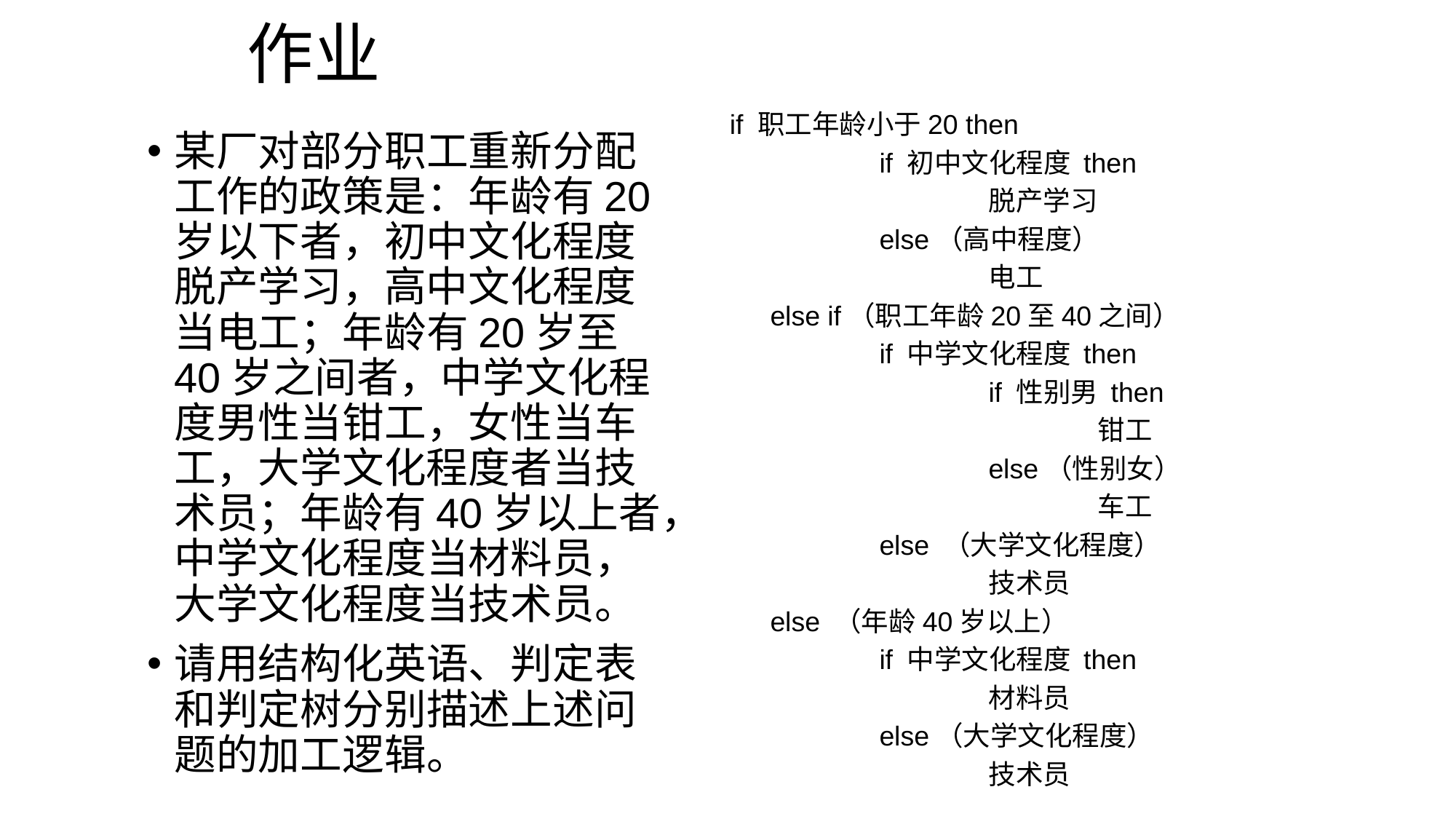

# 作业
         if 职工年龄小于20 then
		if 初中文化程度 then
			脱产学习
		else（高中程度）
			电工
	else if（职工年龄20至40之间）
		if 中学文化程度 then
			if 性别男 then
				钳工
			else（性别女）
				车工
		else （大学文化程度）
			技术员
	else （年龄40岁以上）
		if 中学文化程度 then
			材料员
		else（大学文化程度）
			技术员

某厂对部分职工重新分配工作的政策是：年龄有20岁以下者，初中文化程度脱产学习，高中文化程度当电工；年龄有20岁至40岁之间者，中学文化程度男性当钳工，女性当车工，大学文化程度者当技术员；年龄有40岁以上者，中学文化程度当材料员，大学文化程度当技术员。
请用结构化英语、判定表和判定树分别描述上述问题的加工逻辑。